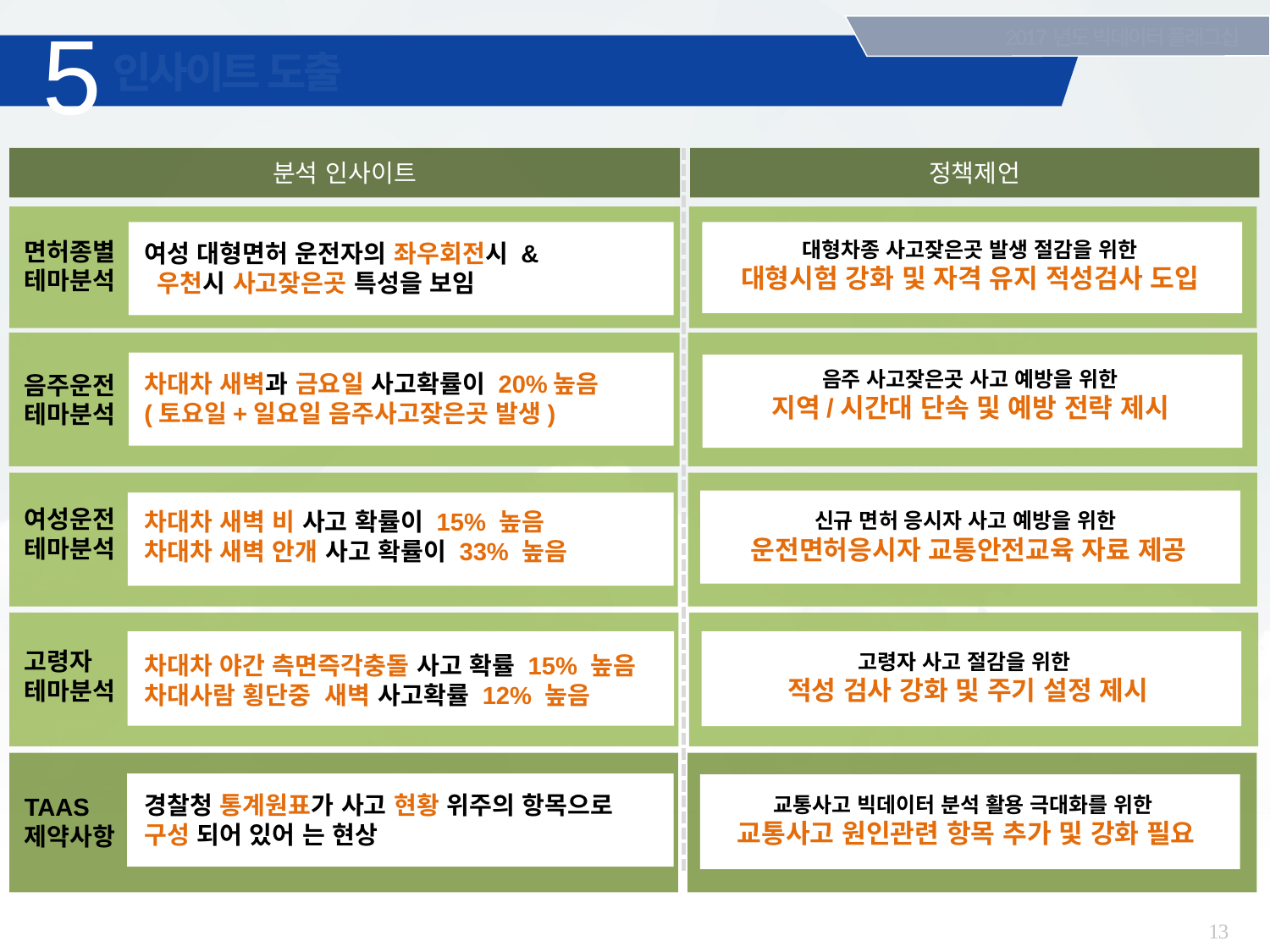

5
2017년도 빅데이터 플래그십

# 인사이트 도출
정책제언
분석 인사이트

면허종별
테마분석
대형차종 사고잦은곳 발생 절감을 위한
대형시험 강화 및 자격 유지 적성검사 도입
여성 대형면허 운전자의 좌우회전시 &
 우천시 사고잦은곳 특성을 보임

음주 사고잦은곳 사고 예방을 위한
지역/시간대 단속 및 예방 전략 제시
차대차 새벽과 금요일 사고확률이 20%높음
(토요일+일요일 음주사고잦은곳 발생)
음주운전
테마분석

여성운전
테마분석
차대차 새벽 비 사고 확률이 15% 높음
차대차 새벽 안개 사고 확률이 33% 높음
신규 면허 응시자 사고 예방을 위한
운전면허응시자 교통안전교육 자료 제공

고령자
테마분석
고령자 사고 절감을 위한
적성 검사 강화 및 주기 설정 제시
차대차 야간 측면즉각충돌 사고 확률 15% 높음
차대사람 횡단중  새벽 사고확률 12% 높음

경찰청 통계원표가 사고 현황 위주의 항목으로
구성 되어 있어 는 현상
TAAS
제약사항
교통사고 빅데이터 분석 활용 극대화를 위한
교통사고 원인관련 항목 추가 및 강화 필요
13